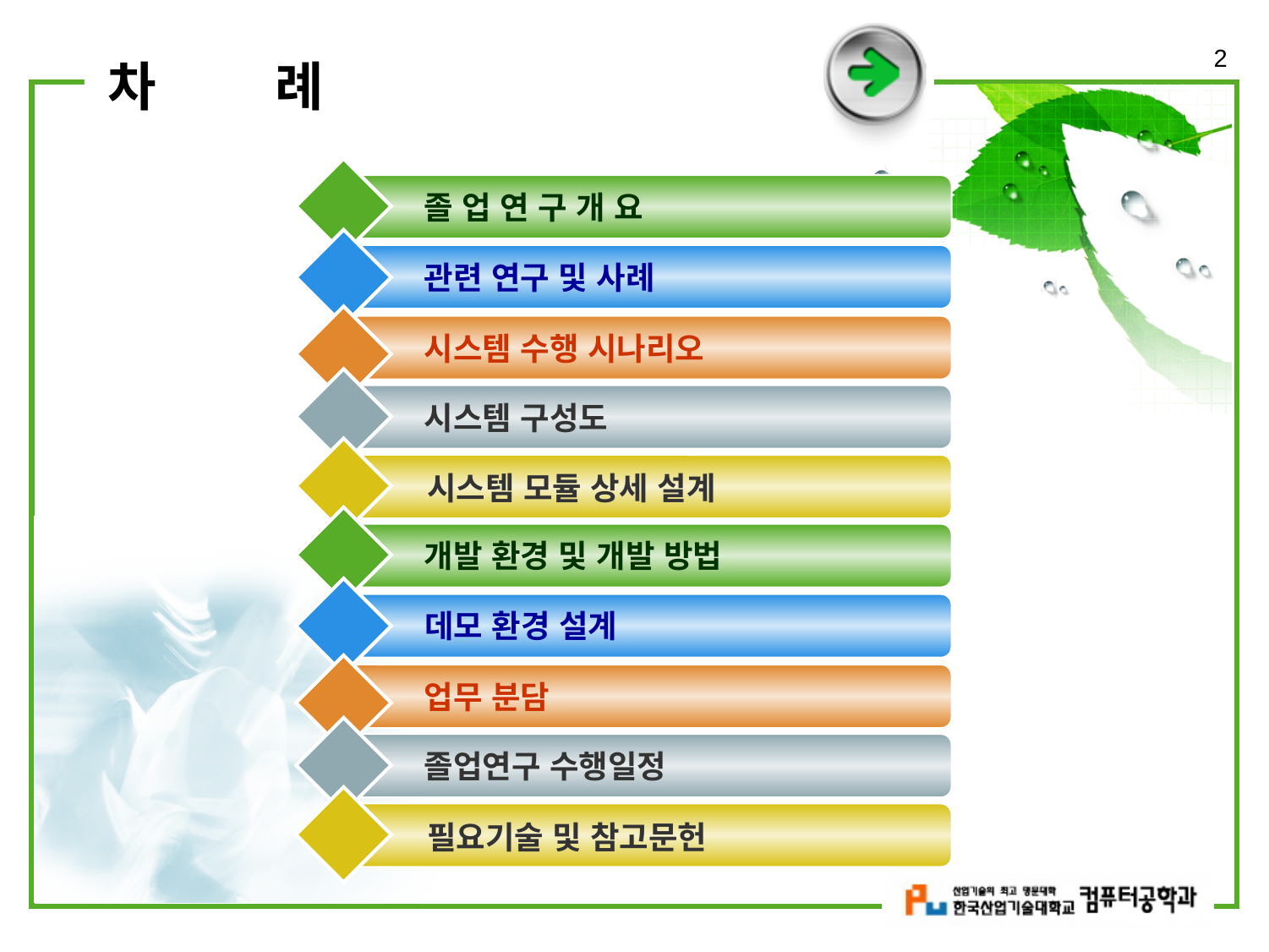

2
# 차        례

졸 업 연 구 개 요

관련 연구 및 사례

시스템 수행 시나리오

시스템 구성도

시스템 모듈 상세 설계

개발 환경 및 개발 방법

데모 환경 설계

업무 분담

졸업연구 수행일정

필요기술 및 참고문헌